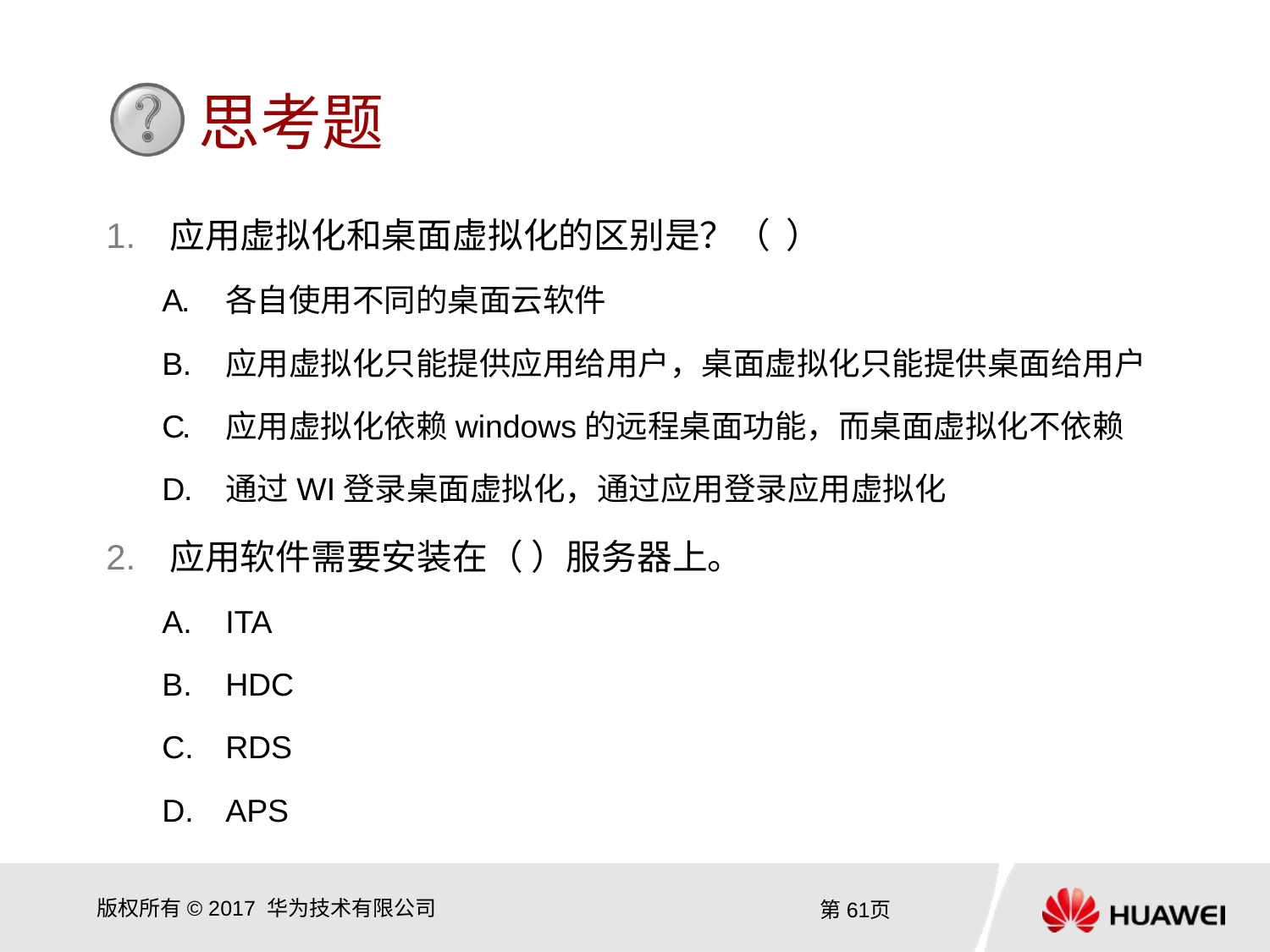

应用虚拟化和桌面虚拟化的区别是？（  ）
各自使用不同的桌面云软件
应用虚拟化只能提供应用给用户，桌面虚拟化只能提供桌面给用户
应用虚拟化依赖windows的远程桌面功能，而桌面虚拟化不依赖
通过WI登录桌面虚拟化，通过应用登录应用虚拟化
应用软件需要安装在（ ）服务器上。
ITA
HDC
RDS
APS